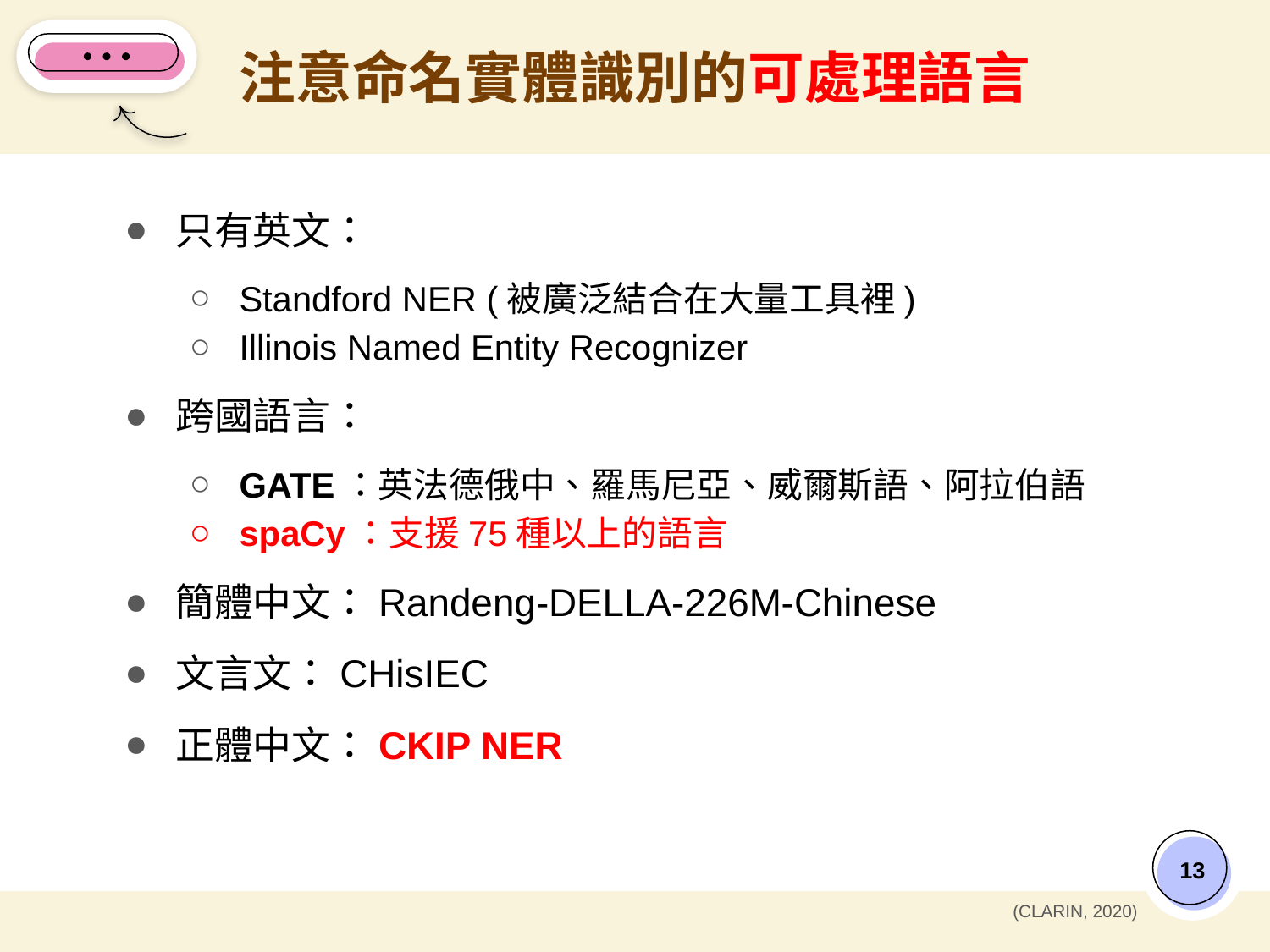

# 注意命名實體識別的可處理語言
只有英文：
Standford NER (被廣泛結合在大量工具裡)
Illinois Named Entity Recognizer
跨國語言：
GATE：英法德俄中、羅馬尼亞、威爾斯語、阿拉伯語
spaCy：支援75種以上的語言
簡體中文：Randeng-DELLA-226M-Chinese
文言文：CHisIEC
正體中文：CKIP NER
13

(CLARIN, 2020)